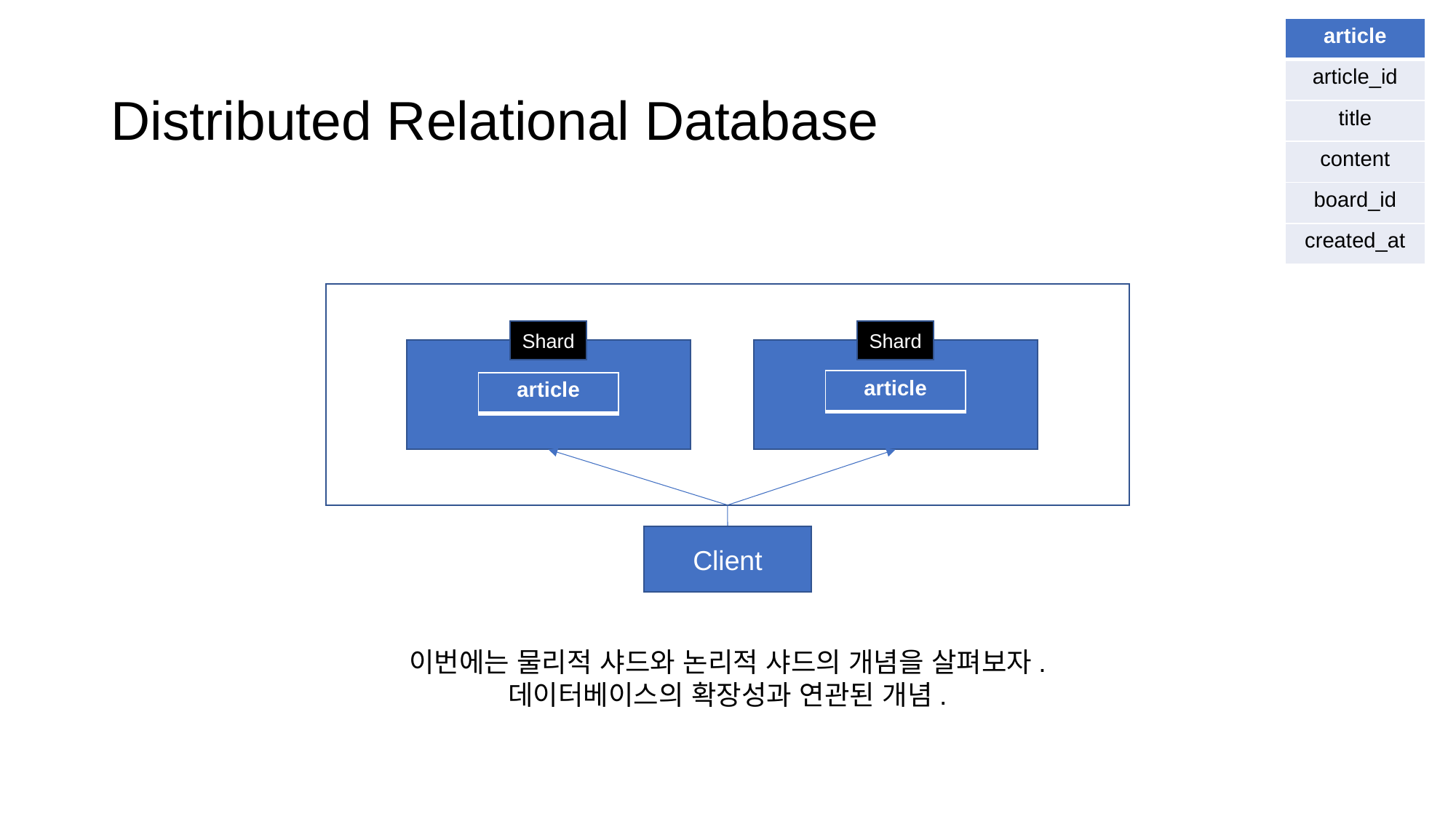

| article |
| --- |
| article\_id |
| title |
| content |
| board\_id |
| created\_at |
# Distributed Relational Database

Shard
Shard

| article |
| --- |
| article |
| --- |
Client
이번에는 물리적 샤드와 논리적 샤드의 개념을 살펴보자.
데이터베이스의 확장성과 연관된 개념.